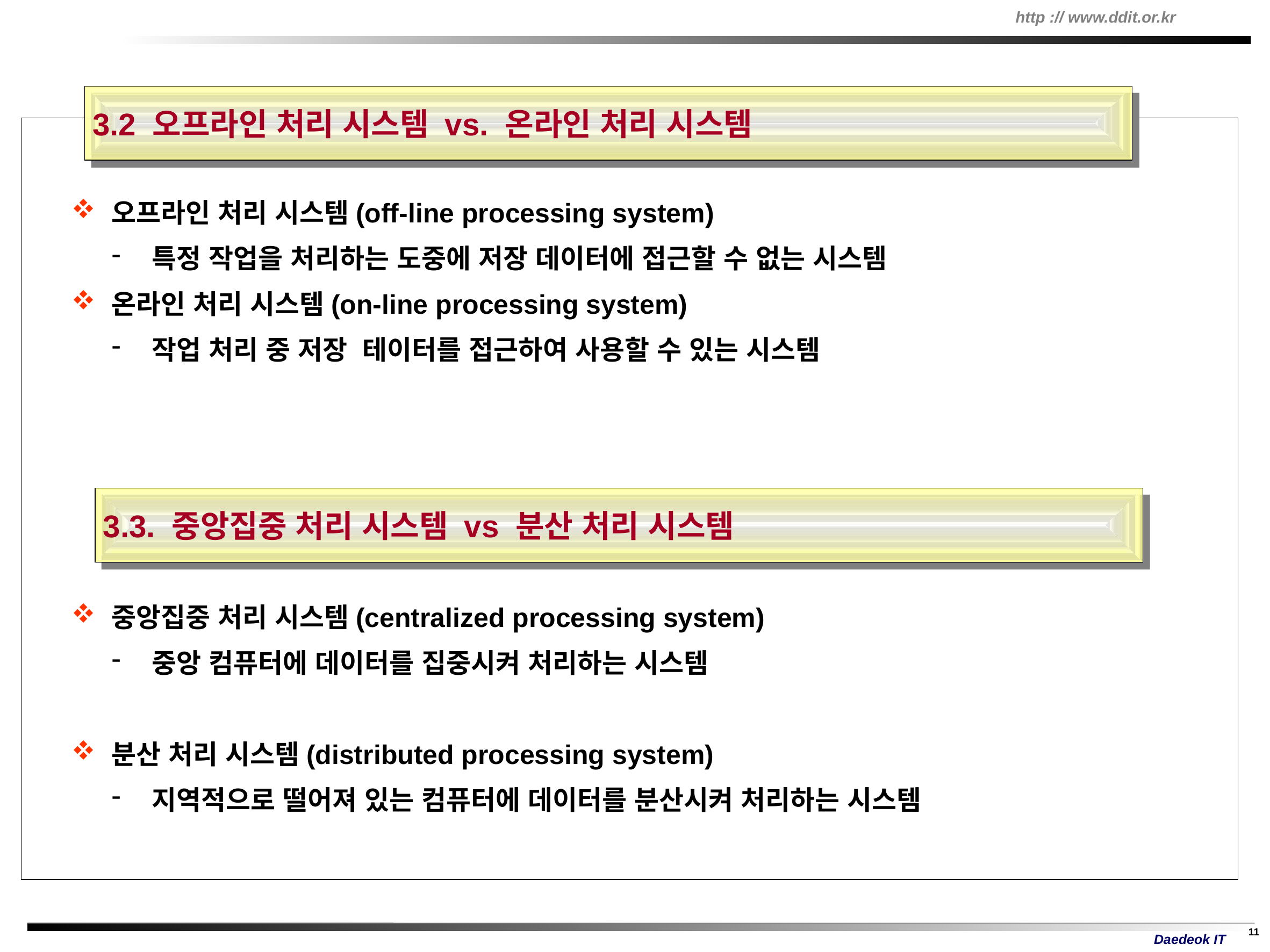

3.2 오프라인 처리 시스템 vs. 온라인 처리 시스템

오프라인 처리 시스템(off-line processing system)
특정 작업을 처리하는 도중에 저장 데이터에 접근할 수 없는 시스템
온라인 처리 시스템(on-line processing system)
작업 처리 중 저장  테이터를 접근하여 사용할 수 있는 시스템
3.3. 중앙집중 처리 시스템 vs 분산 처리 시스템
중앙집중 처리 시스템(centralized processing system)
중앙 컴퓨터에 데이터를 집중시켜 처리하는 시스템

분산 처리 시스템(distributed processing system)
지역적으로 떨어져 있는 컴퓨터에 데이터를 분산시켜 처리하는 시스템